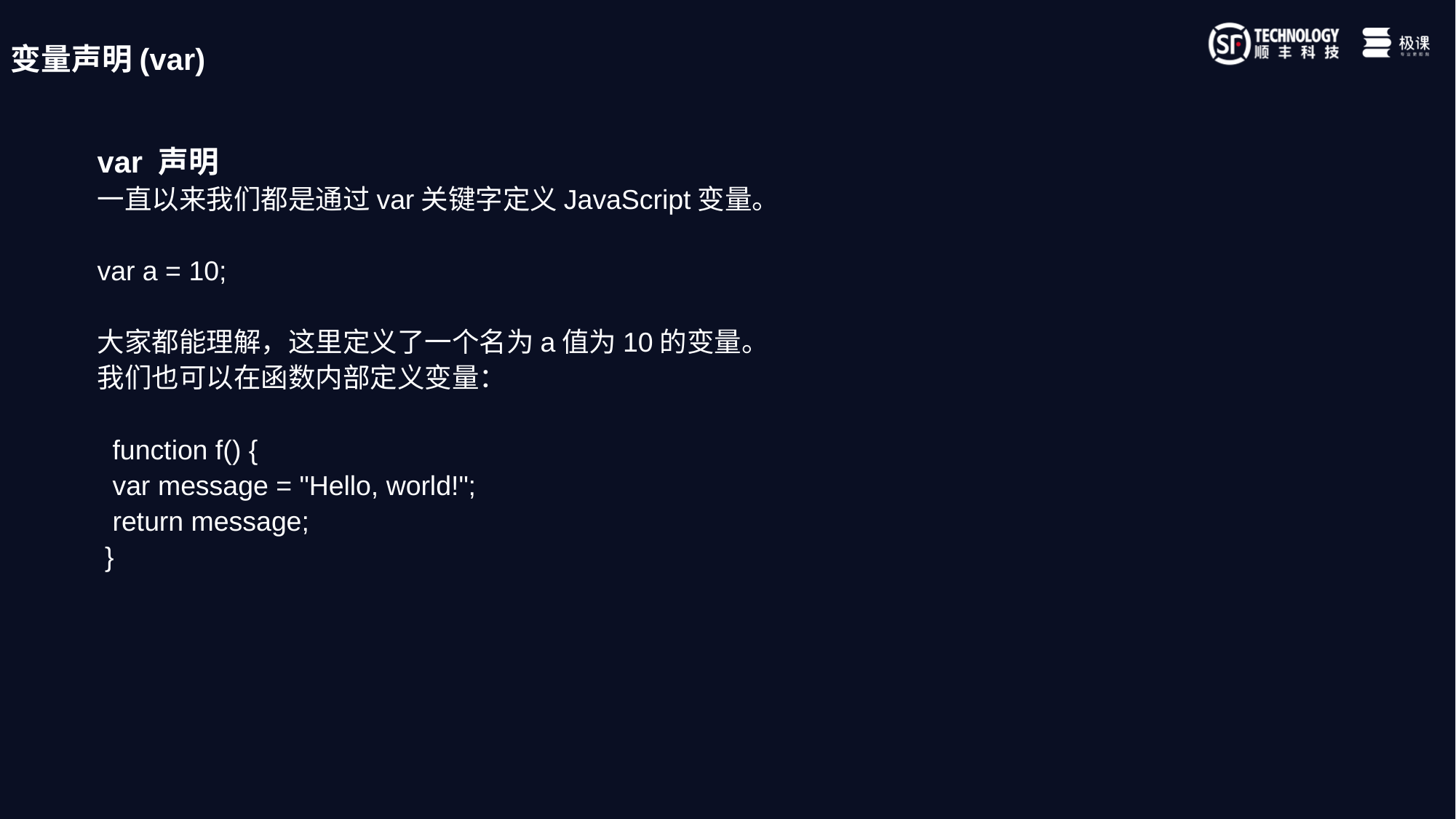

变量声明(var)
var 声明
一直以来我们都是通过var关键字定义JavaScript变量。

var a = 10;

大家都能理解，这里定义了一个名为a值为10的变量。
我们也可以在函数内部定义变量：

  function f() {
  var message = "Hello, world!";
  return message;
 }